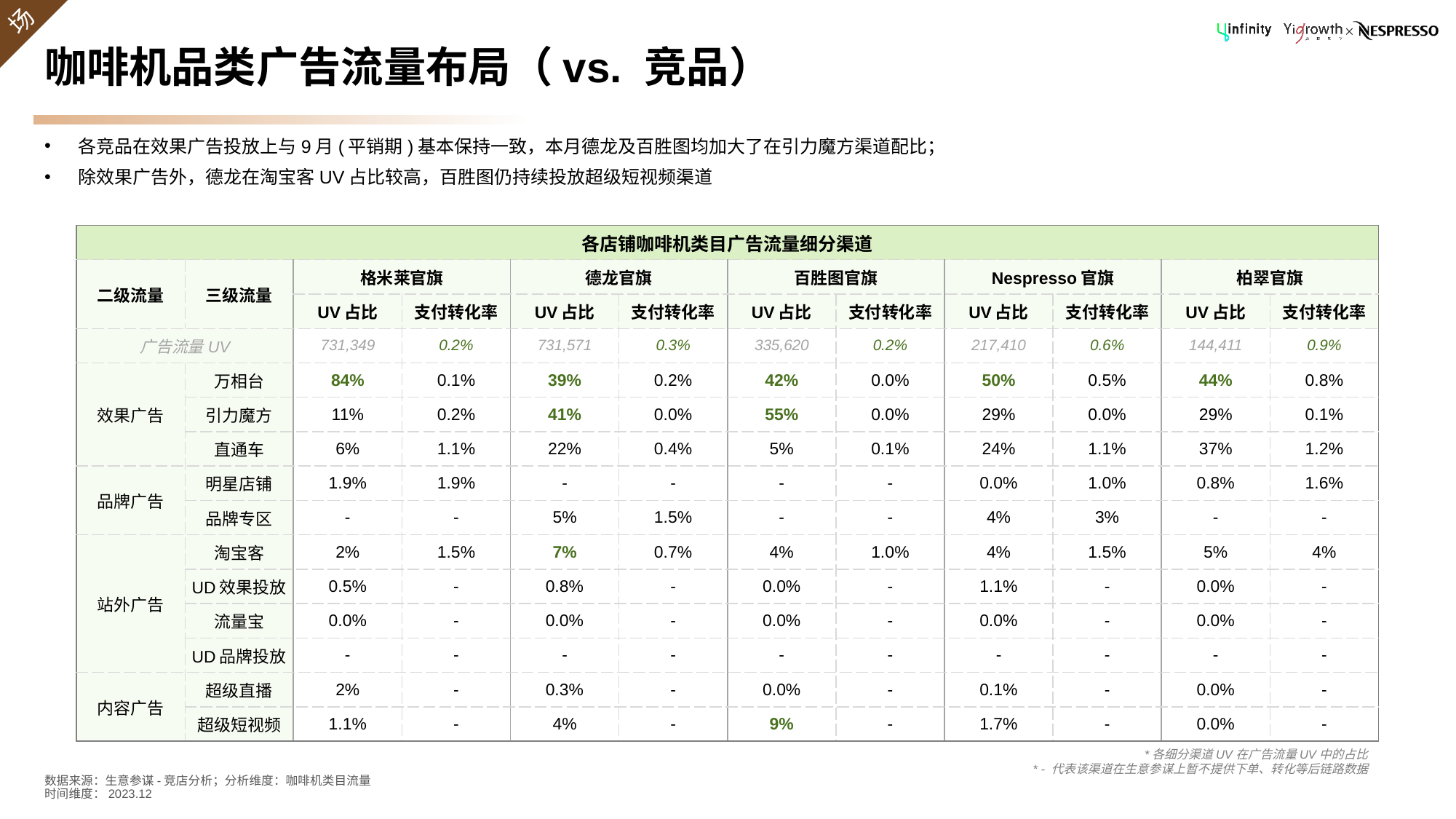

# 咖啡机品类广告流量布局（vs. 竞品）
各竞品在效果广告投放上与9月(平销期)基本保持一致，本月德龙及百胜图均加大了在引力魔方渠道配比；
除效果广告外，德龙在淘宝客UV占比较高，百胜图仍持续投放超级短视频渠道

| 各店铺咖啡机类目广告流量细分渠道 |  |  |  |  |  |  |  |  |  |  |  |
| --- | --- | --- | --- | --- | --- | --- | --- | --- | --- | --- | --- |
| 二级流量 | 三级流量 | 格米莱官旗 |  | 德龙官旗 |  | 百胜图官旗 |  | Nespresso官旗 |  | 柏翠官旗 |  |
|  |  | UV占比 | 支付转化率 | UV占比 | 支付转化率 | UV占比 | 支付转化率 | UV占比 | 支付转化率 | UV占比 | 支付转化率 |
| 广告流量UV |  | 731,349 | 0.2% | 731,571 | 0.3% | 335,620 | 0.2% | 217,410 | 0.6% | 144,411 | 0.9% |
| 效果广告 | 万相台 | 84% | 0.1% | 39% | 0.2% | 42% | 0.0% | 50% | 0.5% | 44% | 0.8% |
|  | 引力魔方 | 11% | 0.2% | 41% | 0.0% | 55% | 0.0% | 29% | 0.0% | 29% | 0.1% |
|  | 直通车 | 6% | 1.1% | 22% | 0.4% | 5% | 0.1% | 24% | 1.1% | 37% | 1.2% |
| 品牌广告 | 明星店铺 | 1.9% | 1.9% | - | - | - | - | 0.0% | 1.0% | 0.8% | 1.6% |
|  | 品牌专区 | - | - | 5% | 1.5% | - | - | 4% | 3% | - | - |
| 站外广告 | 淘宝客 | 2% | 1.5% | 7% | 0.7% | 4% | 1.0% | 4% | 1.5% | 5% | 4% |
|  | UD效果投放 | 0.5% | - | 0.8% | - | 0.0% | - | 1.1% | - | 0.0% | - |
|  | 流量宝 | 0.0% | - | 0.0% | - | 0.0% | - | 0.0% | - | 0.0% | - |
|  | UD品牌投放 | - | - | - | - | - | - | - | - | - | - |
| 内容广告 | 超级直播 | 2% | - | 0.3% | - | 0.0% | - | 0.1% | - | 0.0% | - |
|  | 超级短视频 | 1.1% | - | 4% | - | 9% | - | 1.7% | - | 0.0% | - |
*各细分渠道UV在广告流量UV中的占比
* - 代表该渠道在生意参谋上暂不提供下单、转化等后链路数据
数据来源：生意参谋-竞店分析；分析维度：咖啡机类目流量
时间维度：2023.12